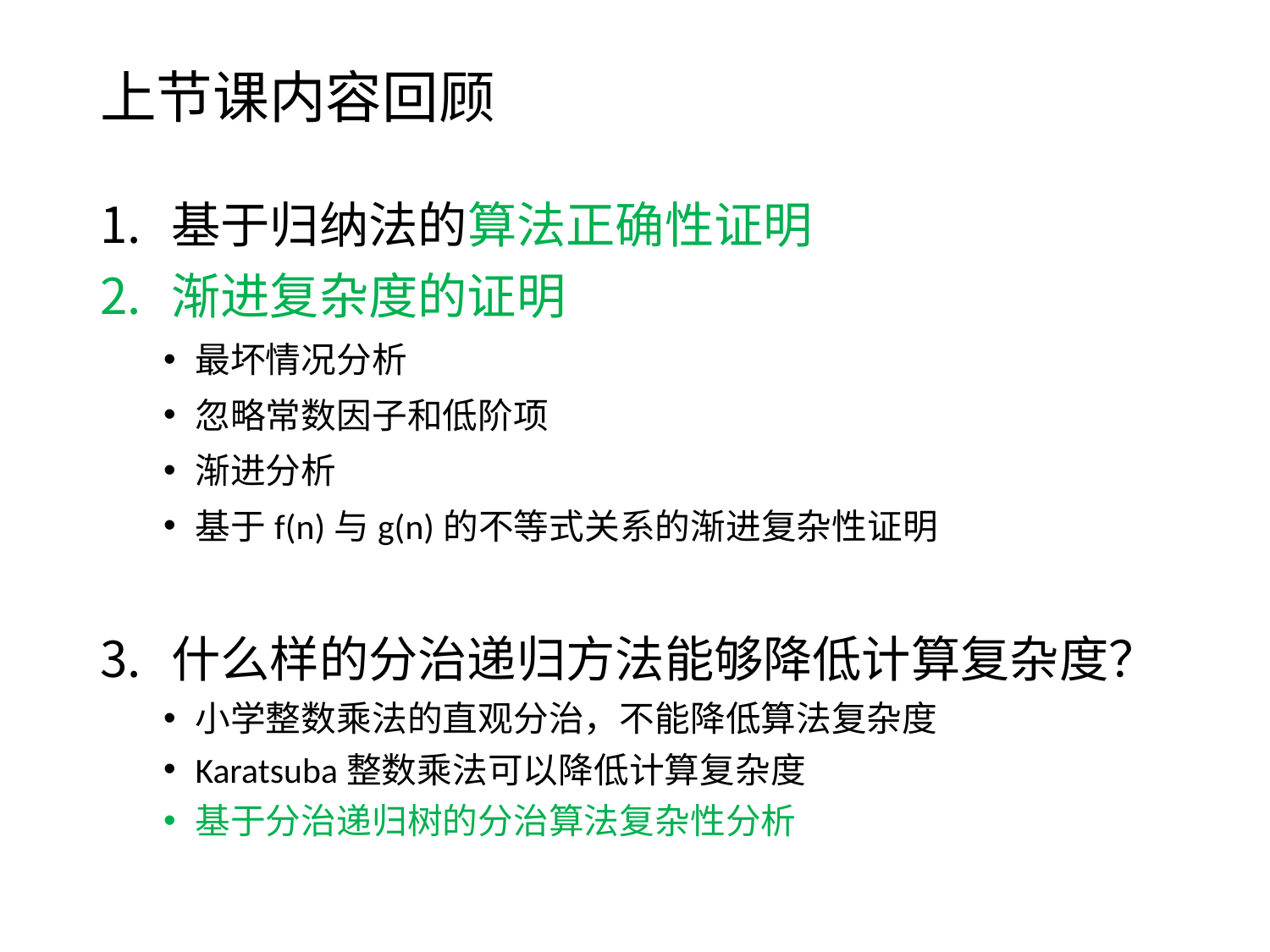

# 上节课内容回顾
基于归纳法的算法正确性证明
渐进复杂度的证明
最坏情况分析
忽略常数因子和低阶项
渐进分析
基于f(n)与g(n)的不等式关系的渐进复杂性证明

什么样的分治递归方法能够降低计算复杂度？
小学整数乘法的直观分治，不能降低算法复杂度
Karatsuba整数乘法可以降低计算复杂度
基于分治递归树的分治算法复杂性分析